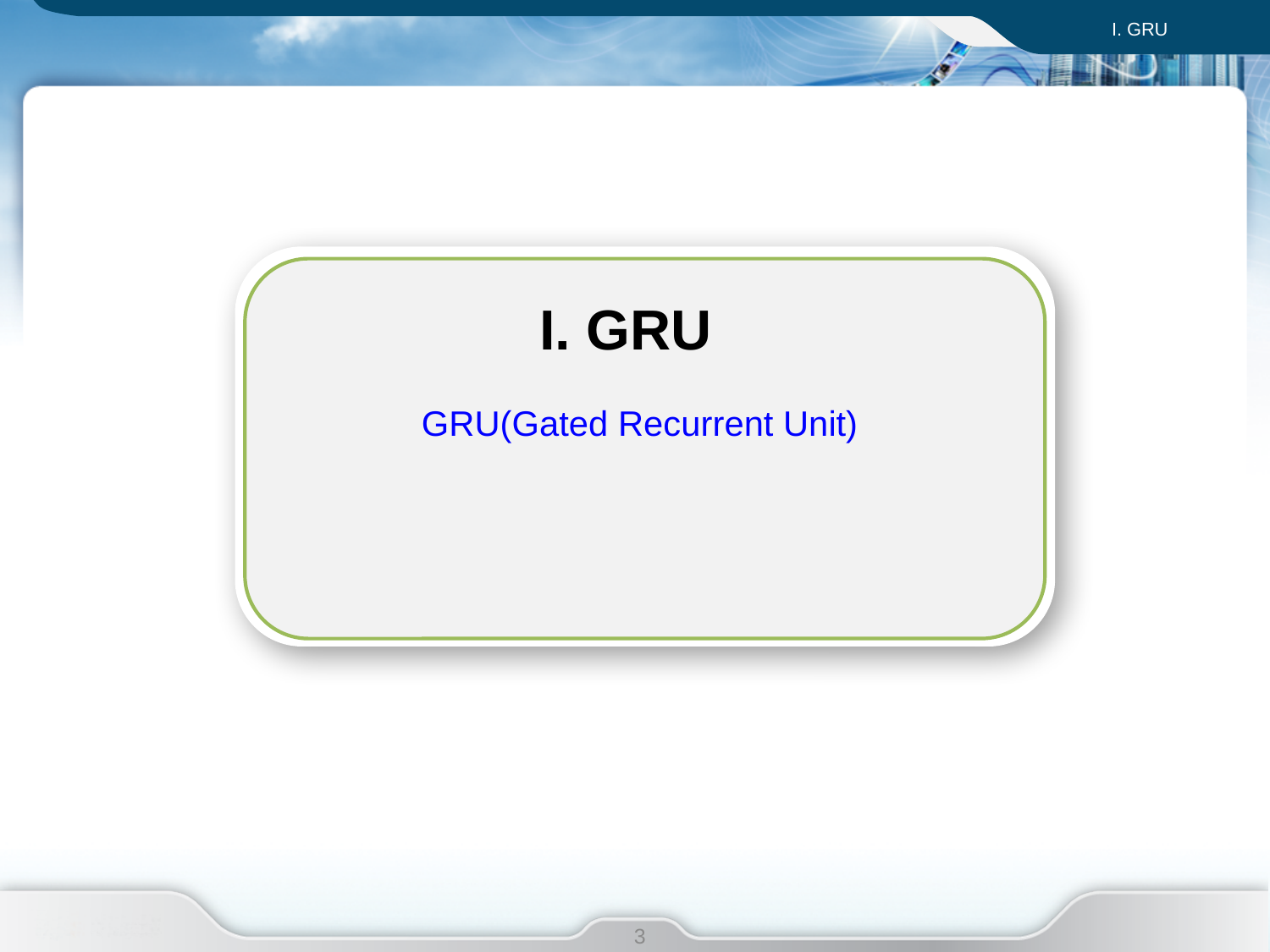

I. GRU

I. GRU

GRU(Gated Recurrent Unit)
I. 사업 개요
3